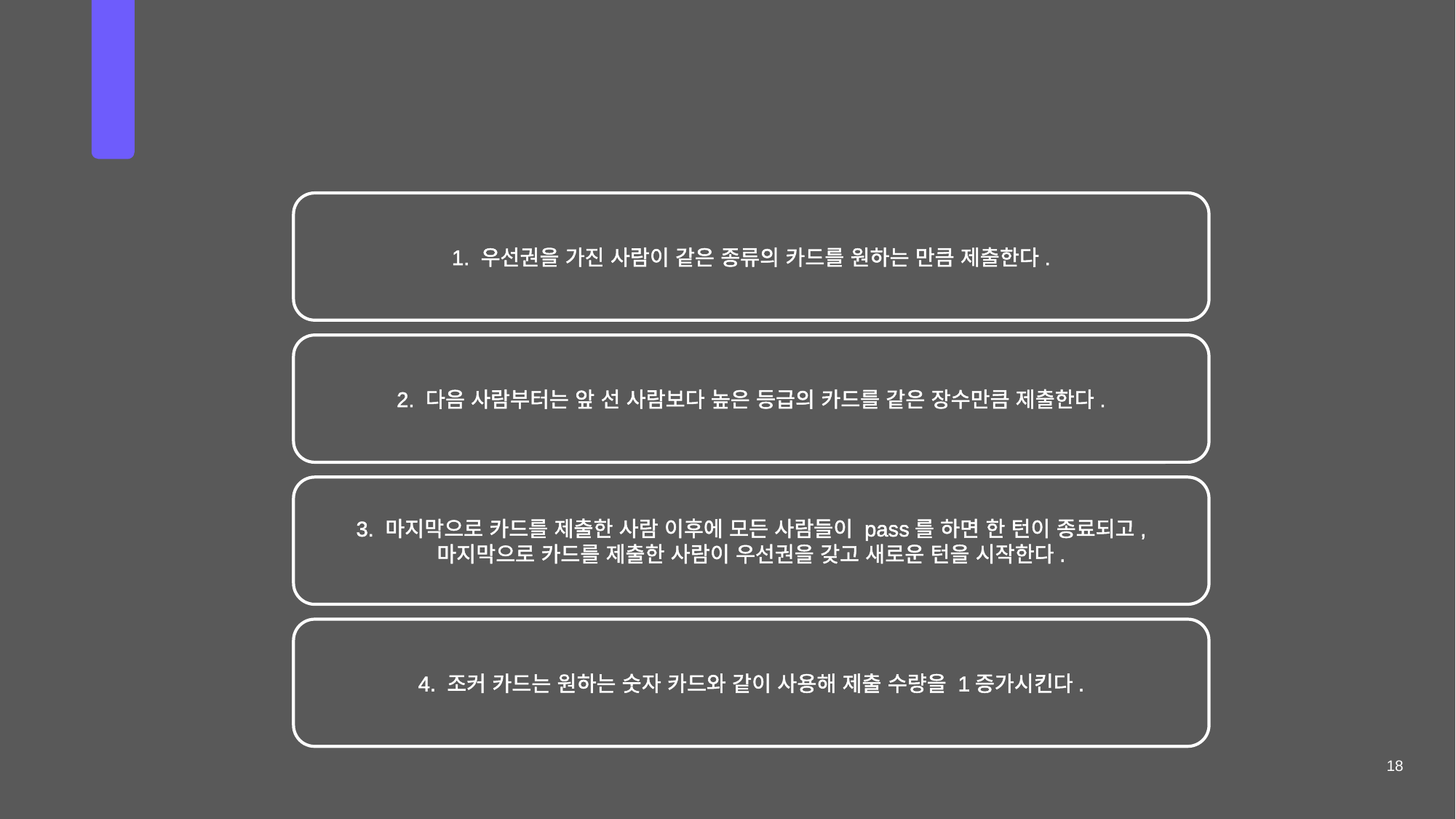

들
어
가
며
전체룰
1. 우선권을 가진 사람이 같은 종류의 카드를 원하는 만큼 제출한다.
2. 다음 사람부터는 앞 선 사람보다 높은 등급의 카드를 같은 장수만큼 제출한다.
3. 마지막으로 카드를 제출한 사람 이후에 모든 사람들이 pass를 하면 한 턴이 종료되고,
마지막으로 카드를 제출한 사람이 우선권을 갖고 새로운 턴을 시작한다.
4. 조커 카드는 원하는 숫자 카드와 같이 사용해 제출 수량을 1증가시킨다.
18